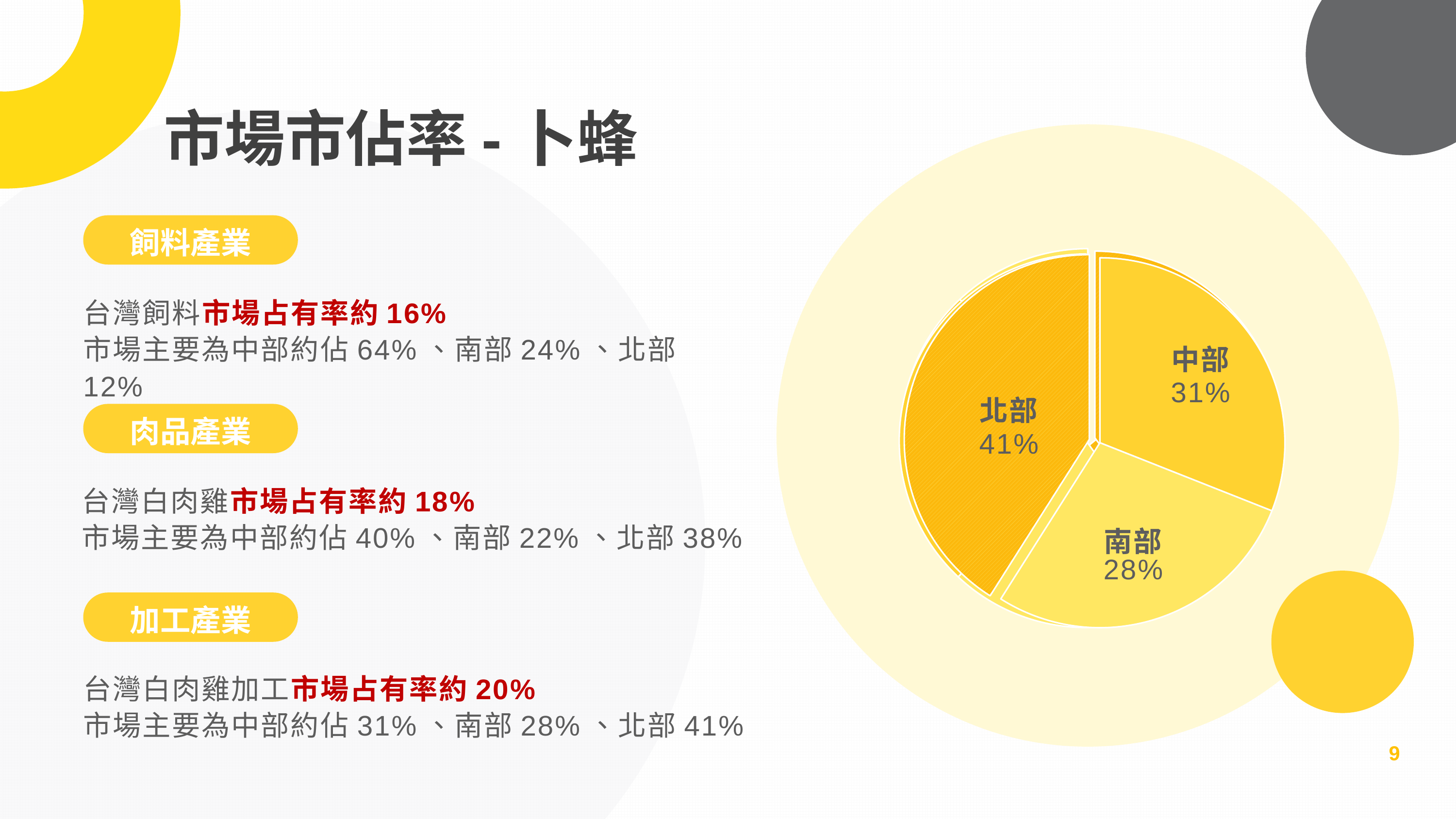

市場市佔率-卜蜂

飼料產業

### Chart

| Category | 銷售 |
|---|---|
| 中部 | 64.0 |
| 南部 | 24.0 |
| 北部 | 12.0 |
北部
12%
南部
24%
中部
64%

### Chart

| Category | 銷售 |
|---|---|
| 中部 | 40.0 |
| 南部 | 22.0 |
| 北部 | 38.0 |
北部
中部
38%
40%
南部
22%

### Chart

| Category | 銷售 |
|---|---|
| 中部 | 31.0 |
| 南部 | 28.0 |
| 北部 | 41.0 |
中部
31%
北部
41%
南部
28%
台灣飼料市場占有率約16%
市場主要為中部約佔64%、南部24%、北部12%

肉品產業
台灣白肉雞市場占有率約18%
市場主要為中部約佔40%、南部22%、北部38%

加工產業
台灣白肉雞加工市場占有率約20%
市場主要為中部約佔31%、南部28%、北部41%
9